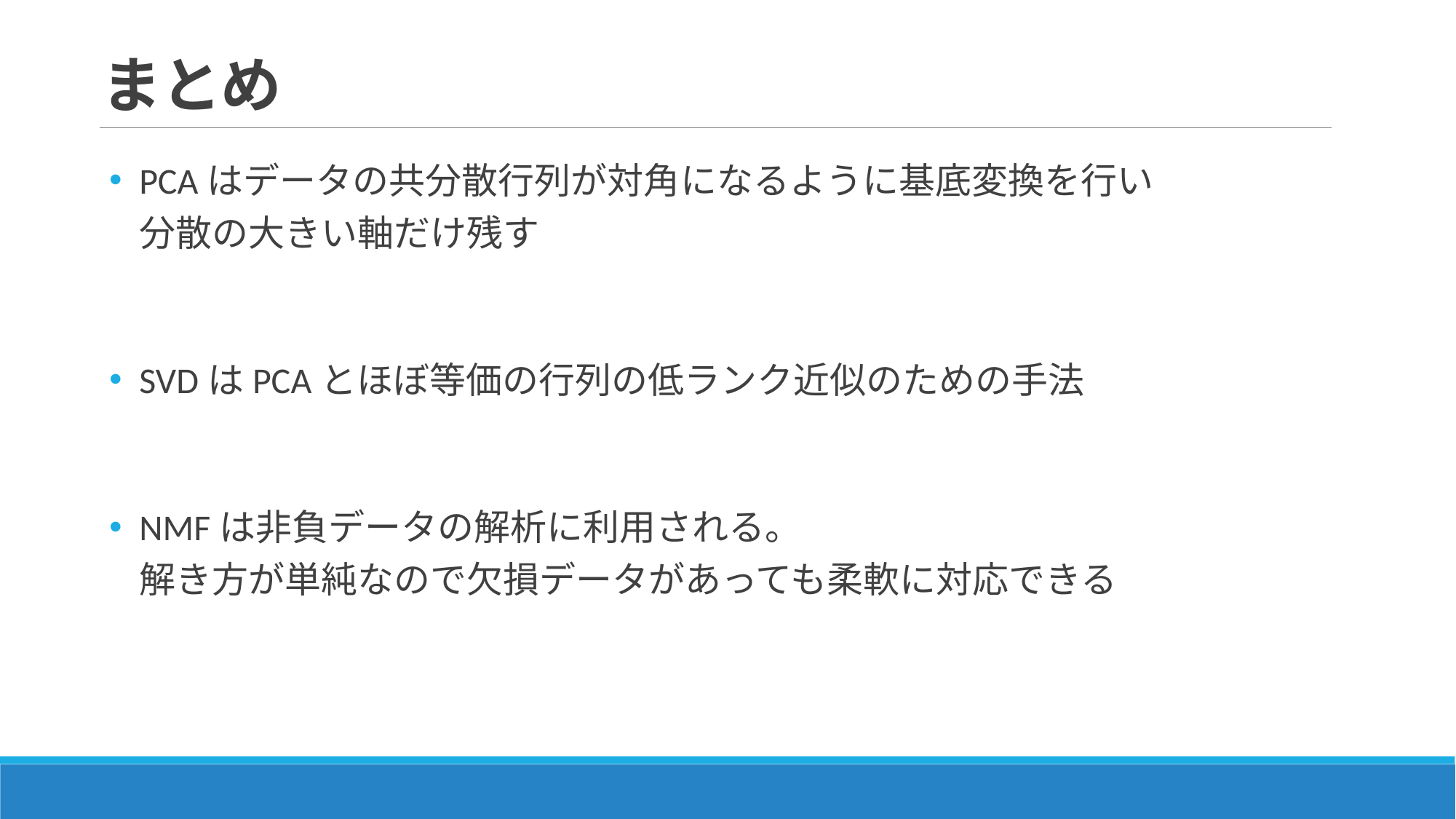

# まとめ
PCAはデータの共分散行列が対角になるように基底変換を行い
分散の大きい軸だけ残す

SVDはPCAとほぼ等価の行列の低ランク近似のための手法

NMFは非負データの解析に利用される。
解き方が単純なので欠損データがあっても柔軟に対応できる